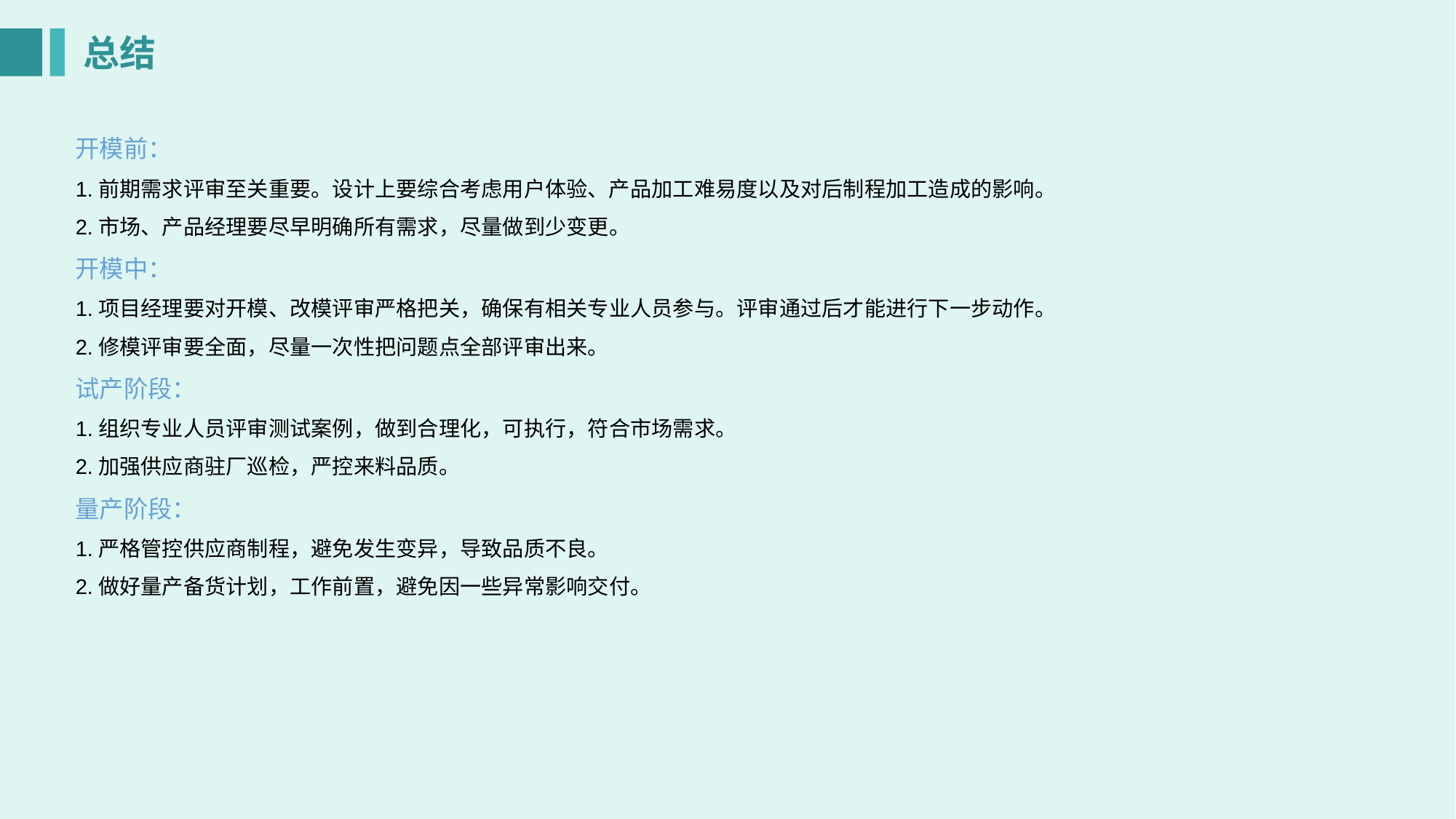

总结

开模前：
1.前期需求评审至关重要。设计上要综合考虑用户体验、产品加工难易度以及对后制程加工造成的影响。
2.市场、产品经理要尽早明确所有需求，尽量做到少变更。
开模中：
1.项目经理要对开模、改模评审严格把关，确保有相关专业人员参与。评审通过后才能进行下一步动作。
2.修模评审要全面，尽量一次性把问题点全部评审出来。
试产阶段：
1.组织专业人员评审测试案例，做到合理化，可执行，符合市场需求。
2.加强供应商驻厂巡检，严控来料品质。
量产阶段：
1.严格管控供应商制程，避免发生变异，导致品质不良。
2.做好量产备货计划，工作前置，避免因一些异常影响交付。